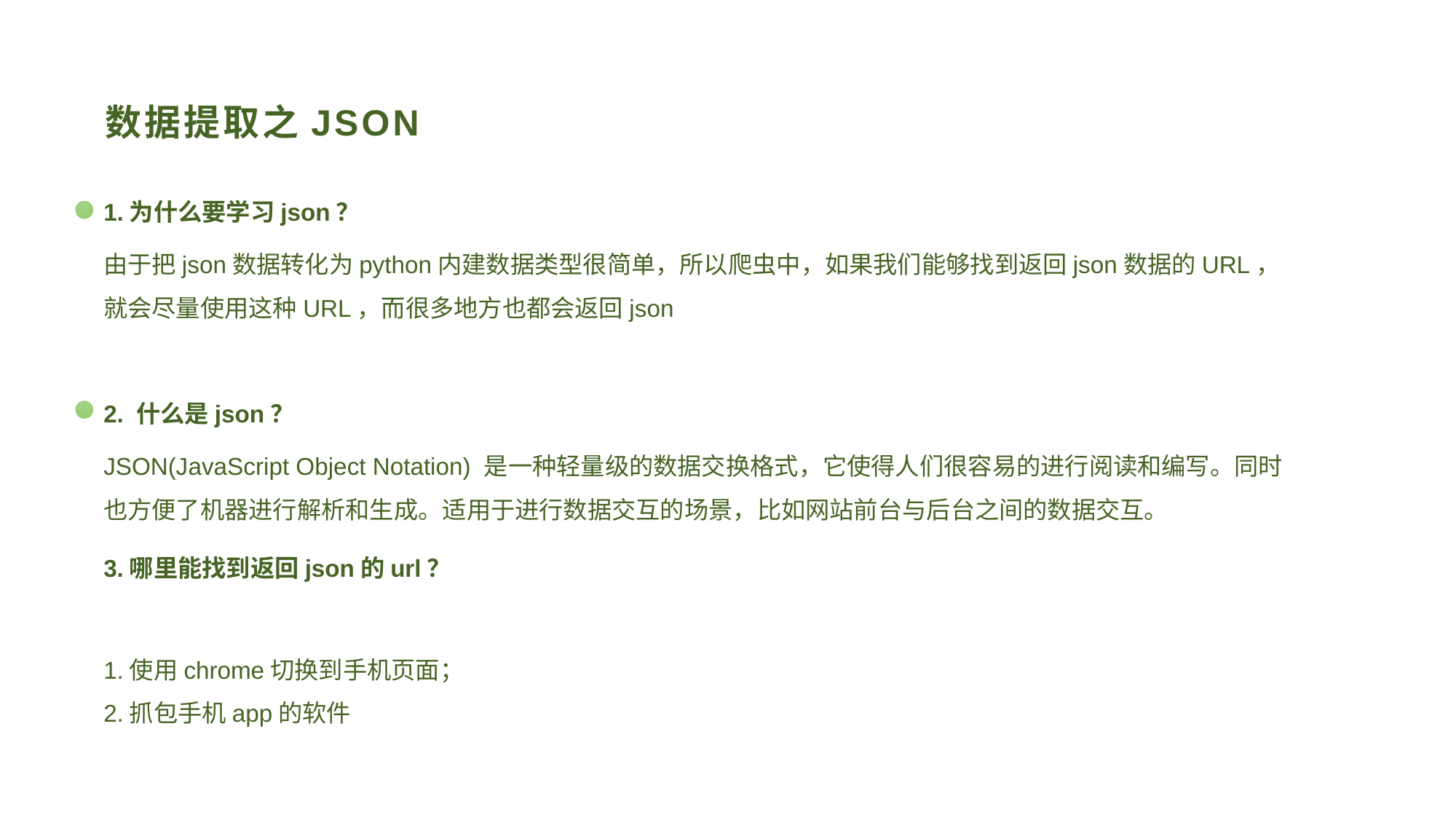

# 数据提取之JSON
1.为什么要学习json？
由于把json数据转化为python内建数据类型很简单，所以爬虫中，如果我们能够找到返回json数据的URL，就会尽量使用这种URL，而很多地方也都会返回json

2. 什么是json？
JSON(JavaScript Object Notation) 是一种轻量级的数据交换格式，它使得人们很容易的进行阅读和编写。同时也方便了机器进行解析和生成。适用于进行数据交互的场景，比如网站前台与后台之间的数据交互。

3.哪里能找到返回json的url？

1.使用chrome切换到手机页面；
2.抓包手机app的软件